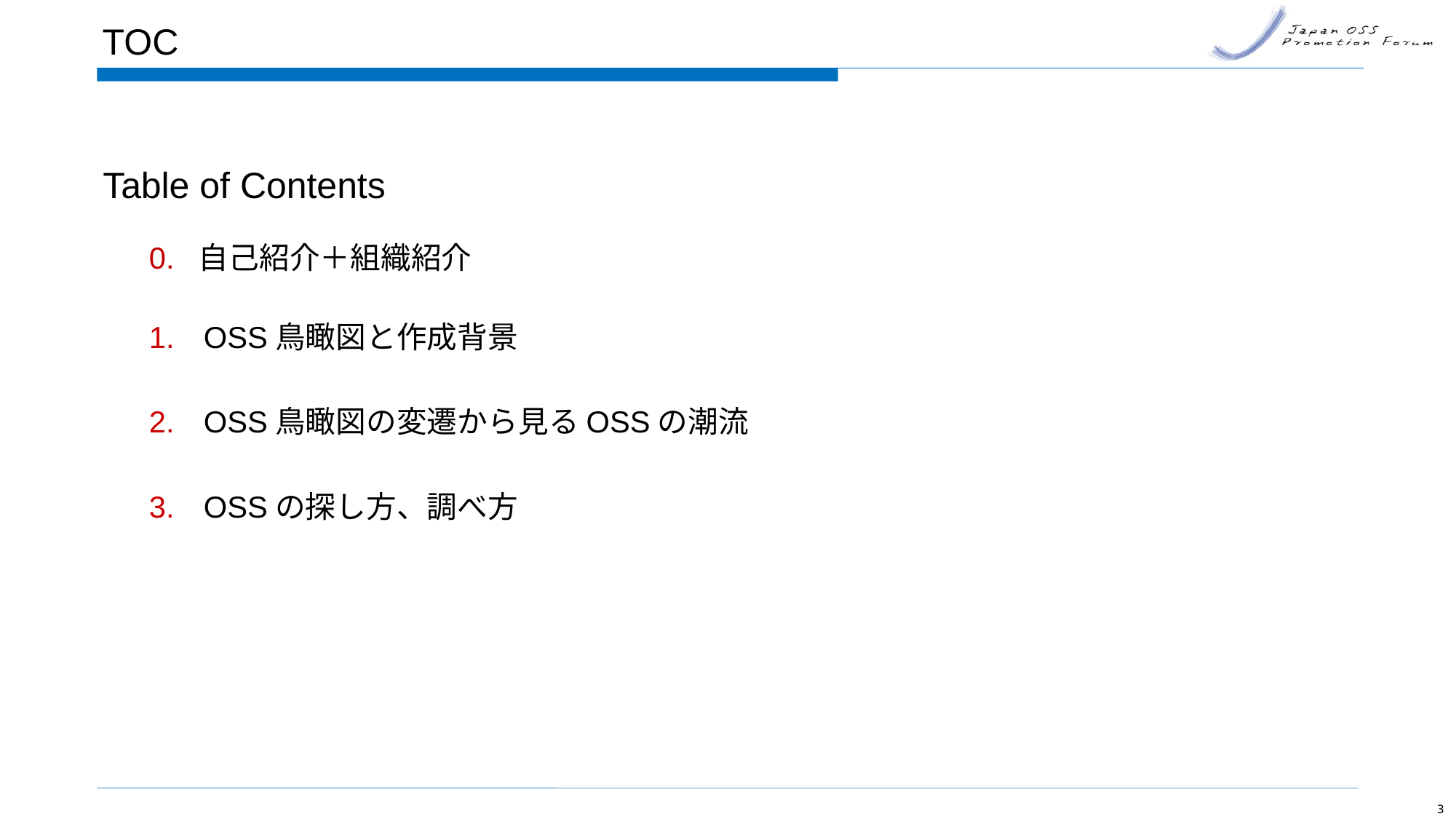

# TOC
Table of Contents
0.  自己紹介＋組織紹介
OSS鳥瞰図と作成背景

OSS鳥瞰図の変遷から見るOSSの潮流

OSSの探し方、調べ方
3